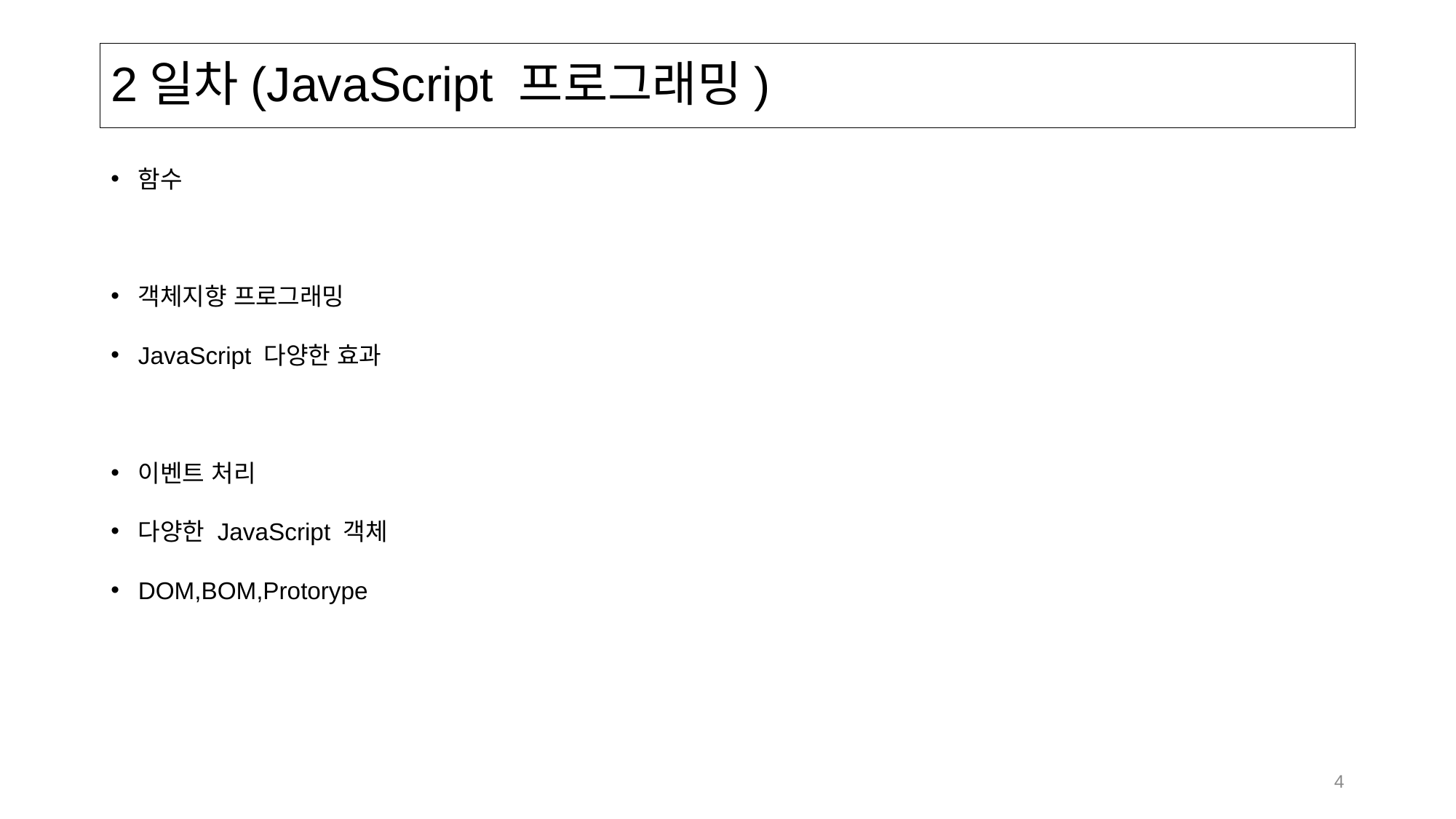

# 2일차(JavaScript 프로그래밍)
함수

객체지향 프로그래밍
JavaScript 다양한 효과

이벤트 처리
다양한 JavaScript 객체
DOM,BOM,Protorype
4